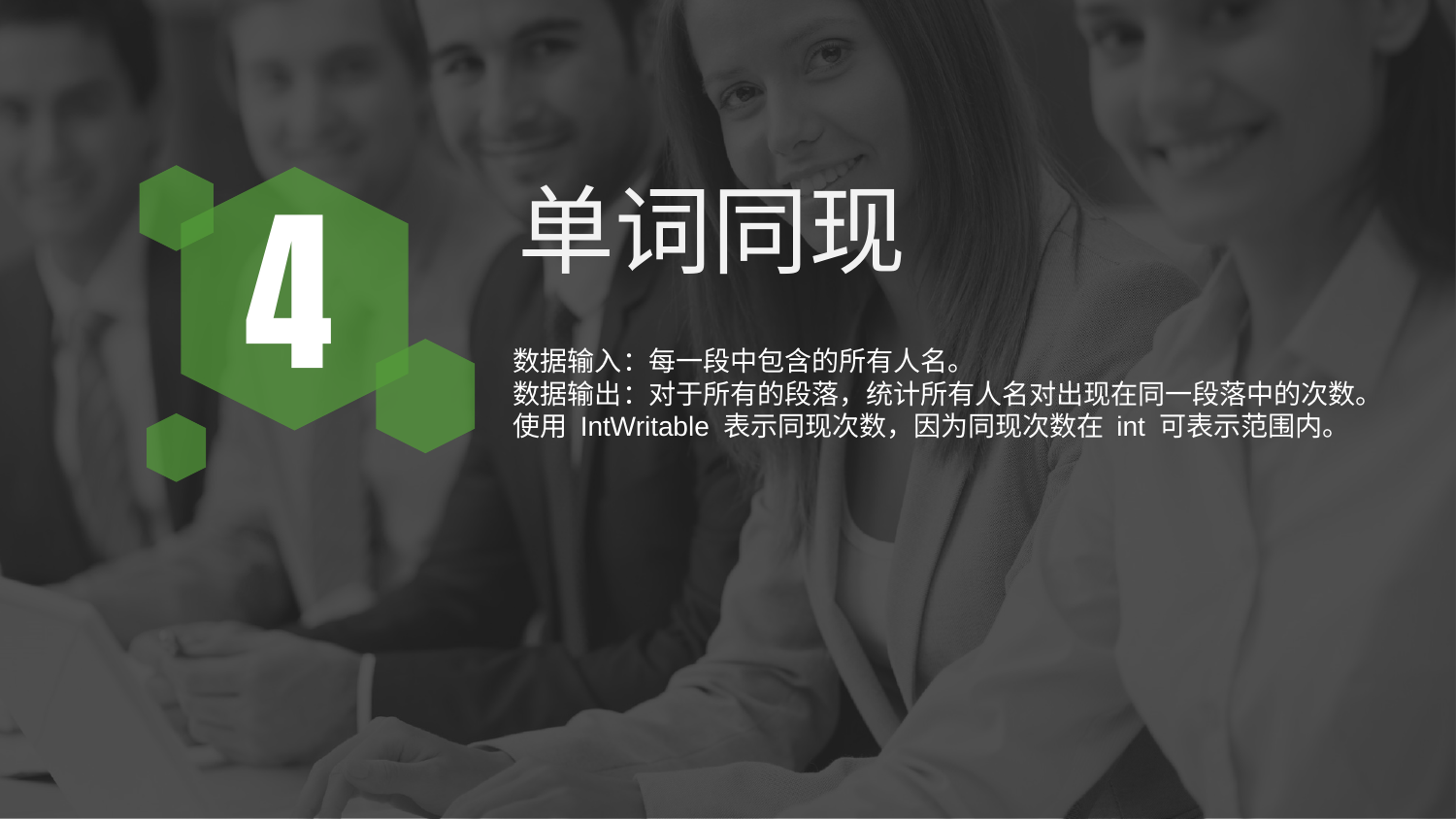

单词同现
4

数据输入：每一段中包含的所有人名。
数据输出：对于所有的段落，统计所有人名对出现在同一段落中的次数。
使用 IntWritable 表示同现次数，因为同现次数在 int 可表示范围内。